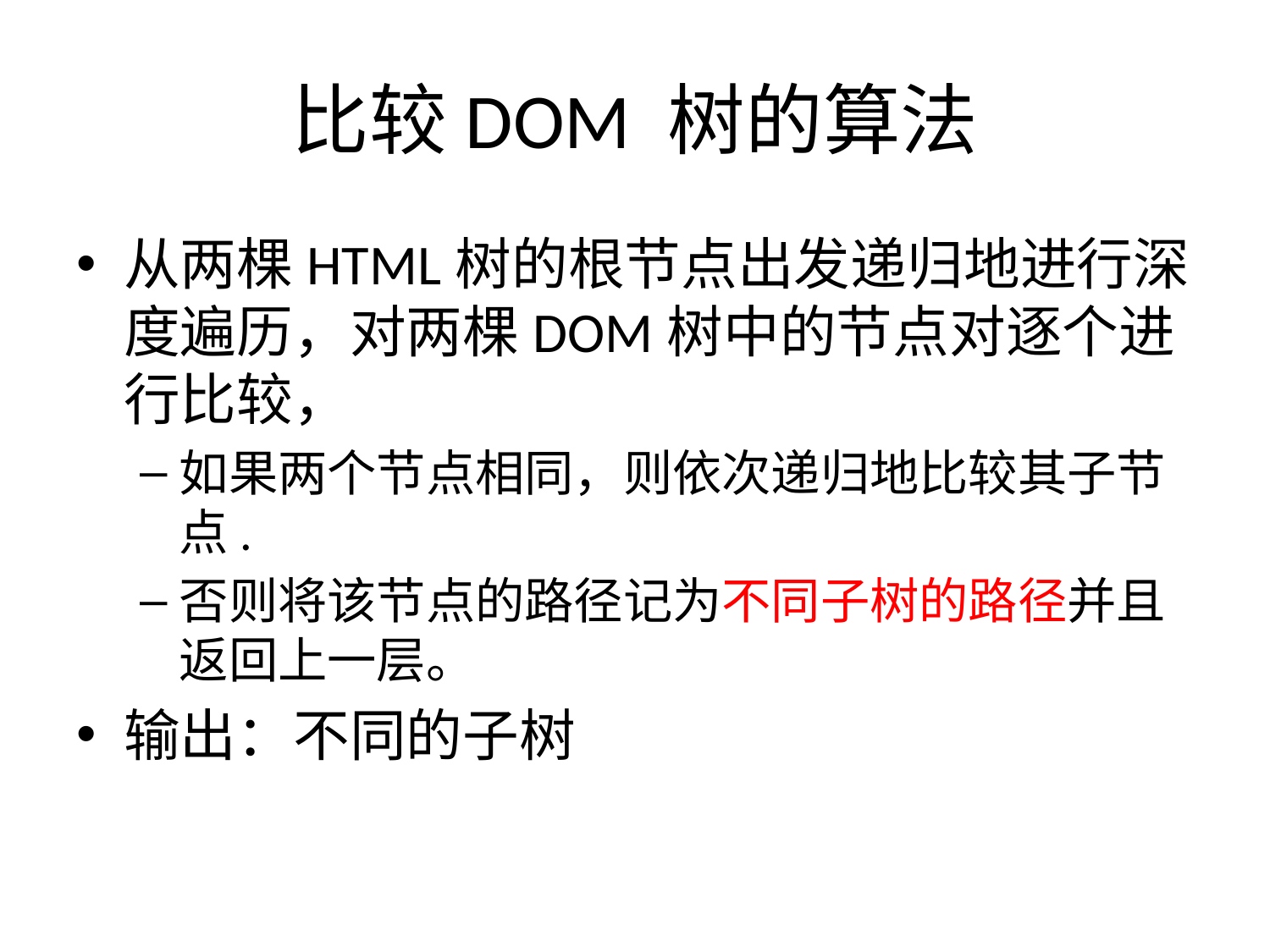

# 比较DOM 树的算法
从两棵HTML树的根节点出发递归地进行深度遍历，对两棵DOM树中的节点对逐个进行比较，
如果两个节点相同，则依次递归地比较其子节点.
否则将该节点的路径记为不同子树的路径并且返回上一层。
输出：不同的子树